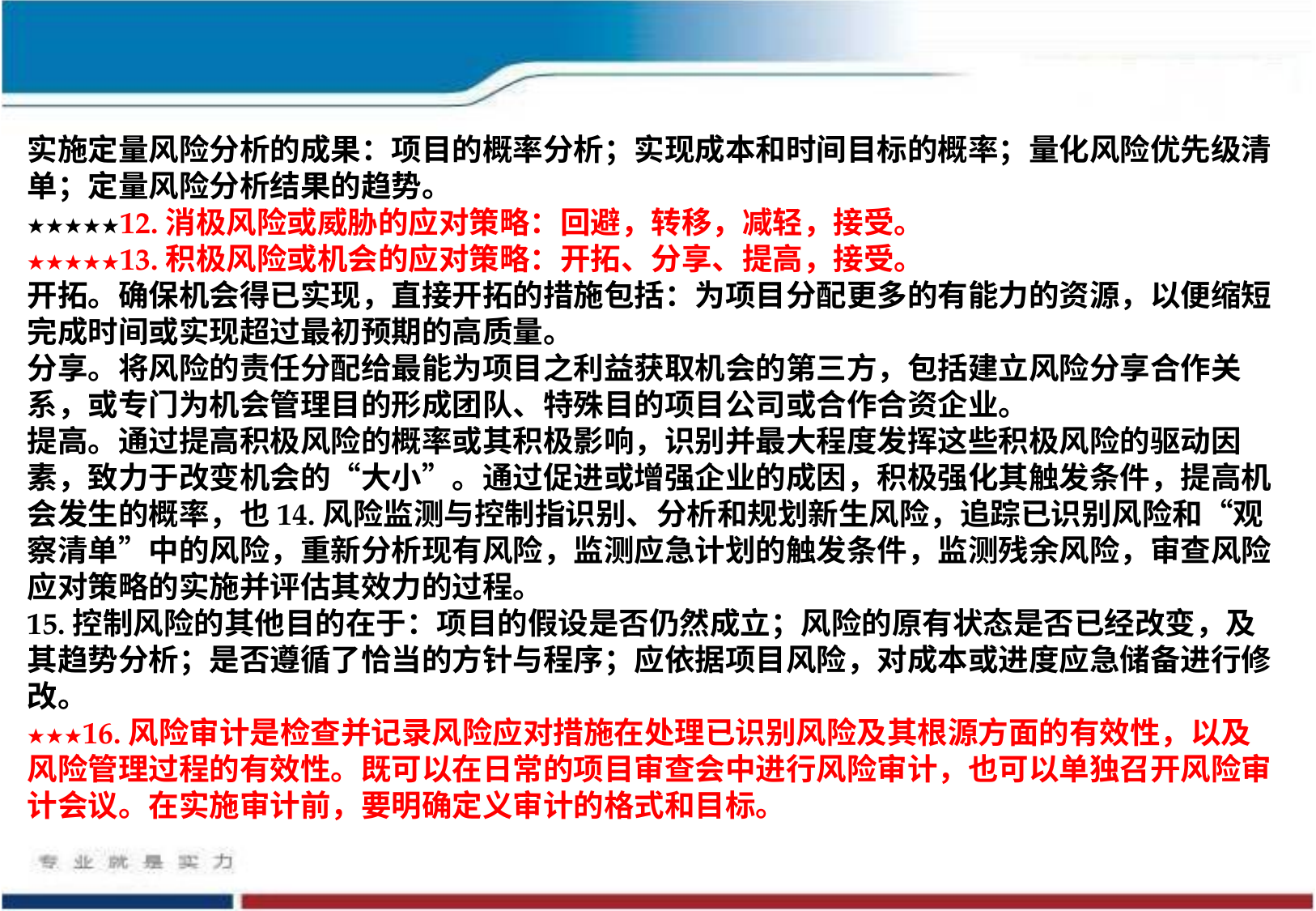

实施定量风险分析的成果：项目的概率分析；实现成本和时间目标的概率；量化风险优先级清单；定量风险分析结果的趋势。
★★★★★12.消极风险或威胁的应对策略：回避，转移，减轻，接受。
★★★★★13.积极风险或机会的应对策略：开拓、分享、提高，接受。
开拓。确保机会得已实现，直接开拓的措施包括：为项目分配更多的有能力的资源，以便缩短完成时间或实现超过最初预期的高质量。
分享。将风险的责任分配给最能为项目之利益获取机会的第三方，包括建立风险分享合作关系，或专门为机会管理目的形成团队、特殊目的项目公司或合作合资企业。
提高。通过提高积极风险的概率或其积极影响，识别并最大程度发挥这些积极风险的驱动因素，致力于改变机会的“大小”。通过促进或增强企业的成因，积极强化其触发条件，提高机会发生的概率，也14.风险监测与控制指识别、分析和规划新生风险，追踪已识别风险和“观察清单”中的风险，重新分析现有风险，监测应急计划的触发条件，监测残余风险，审查风险应对策略的实施并评估其效力的过程。
15.控制风险的其他目的在于：项目的假设是否仍然成立；风险的原有状态是否已经改变，及其趋势分析；是否遵循了恰当的方针与程序；应依据项目风险，对成本或进度应急储备进行修改。
★★★16.风险审计是检查并记录风险应对措施在处理已识别风险及其根源方面的有效性，以及风险管理过程的有效性。既可以在日常的项目审查会中进行风险审计，也可以单独召开风险审计会议。在实施审计前，要明确定义审计的格式和目标。